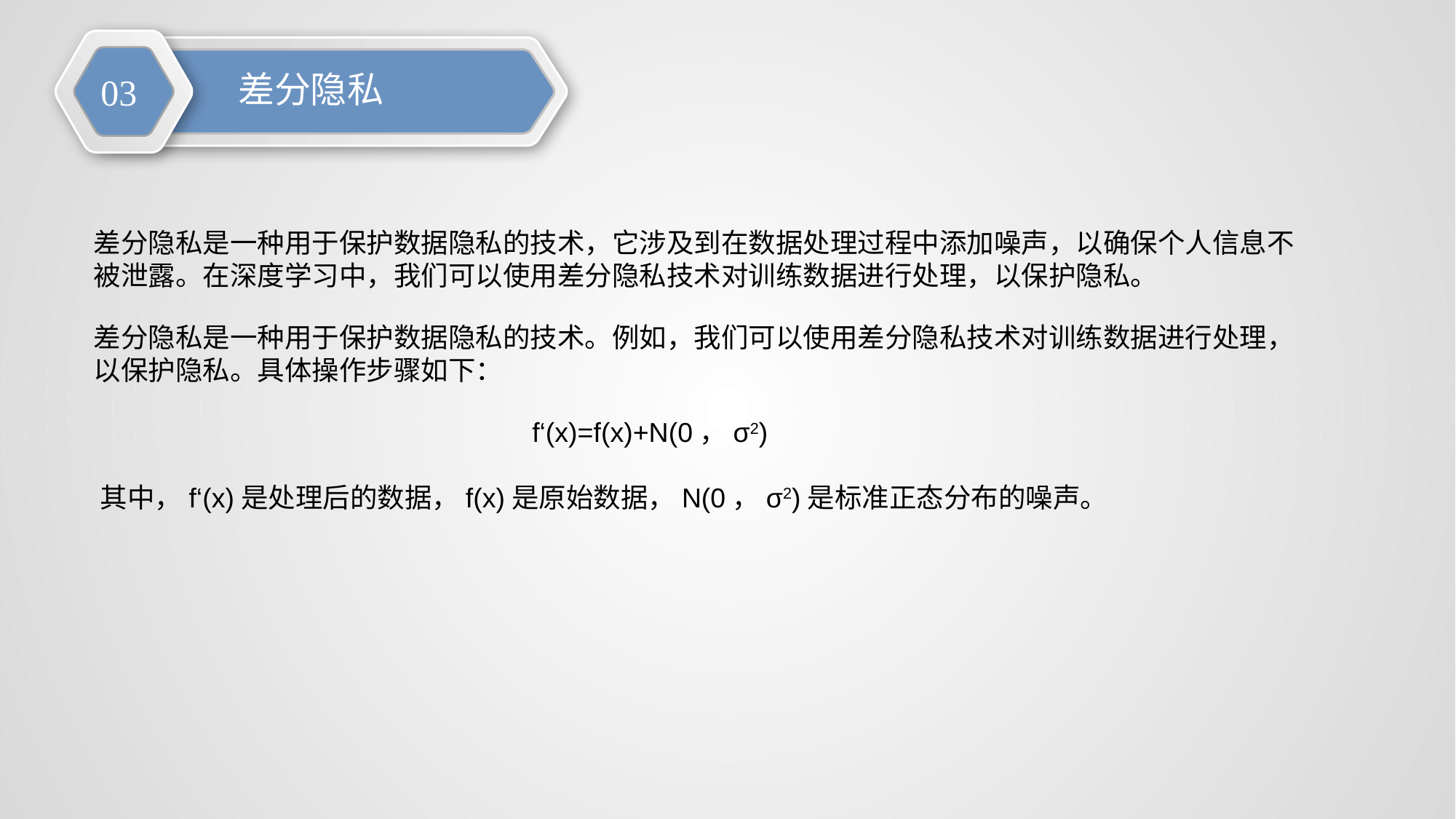

03

差分隐私
差分隐私是一种用于保护数据隐私的技术，它涉及到在数据处理过程中添加噪声，以确保个人信息不被泄露。在深度学习中，我们可以使用差分隐私技术对训练数据进行处理，以保护隐私。
差分隐私是一种用于保护数据隐私的技术。例如，我们可以使用差分隐私技术对训练数据进行处理，以保护隐私。具体操作步骤如下：
f‘(x)=f(x)+N(0，σ2)
其中，f‘(x)是处理后的数据，f(x)是原始数据，N(0，σ2)是标准正态分布的噪声。